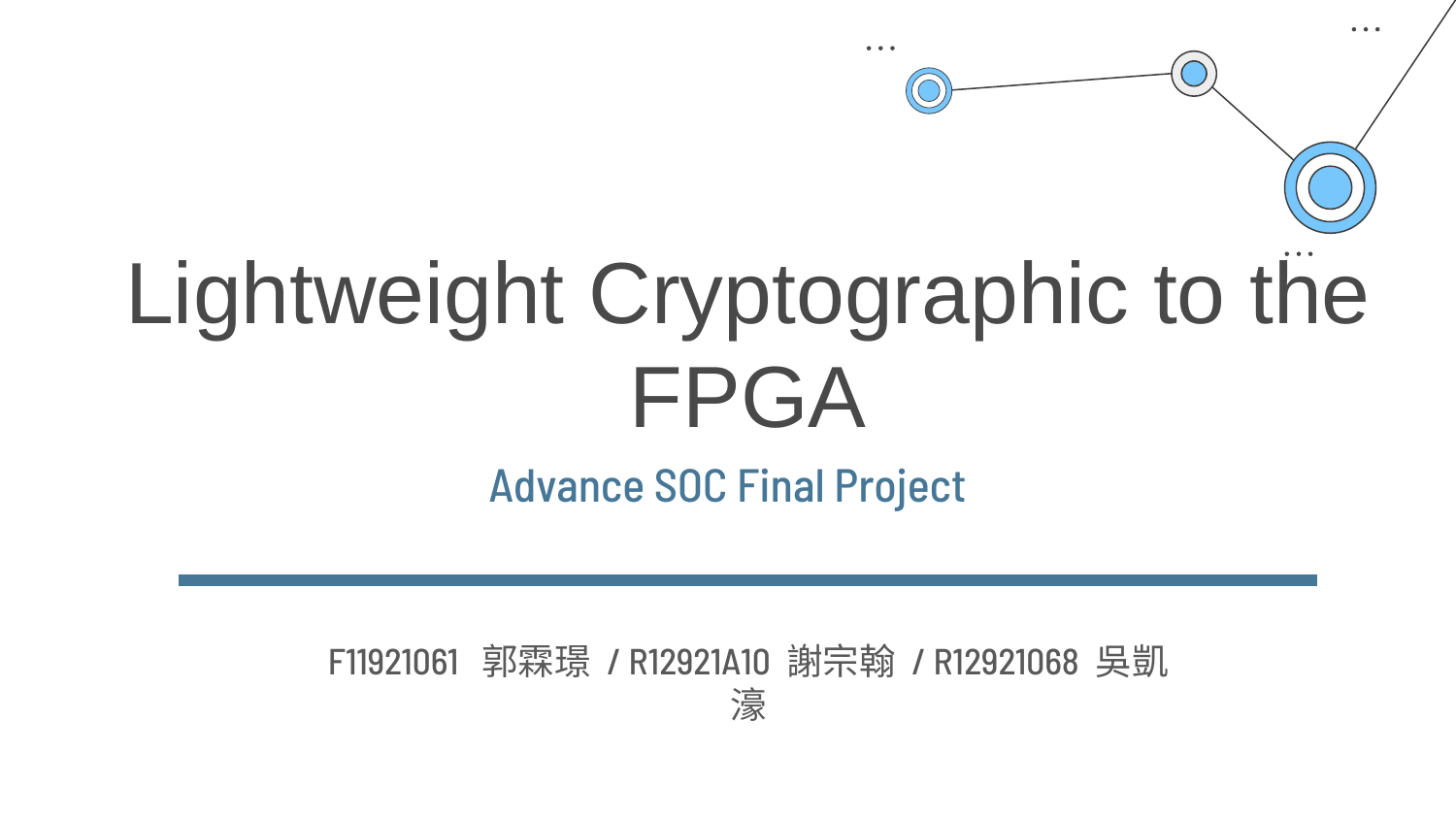

# Lightweight Cryptographic to the FPGA
Advance SOC Final Project
F11921061  郭霖璟 / R12921A10 謝宗翰 / R12921068 吳凱濠